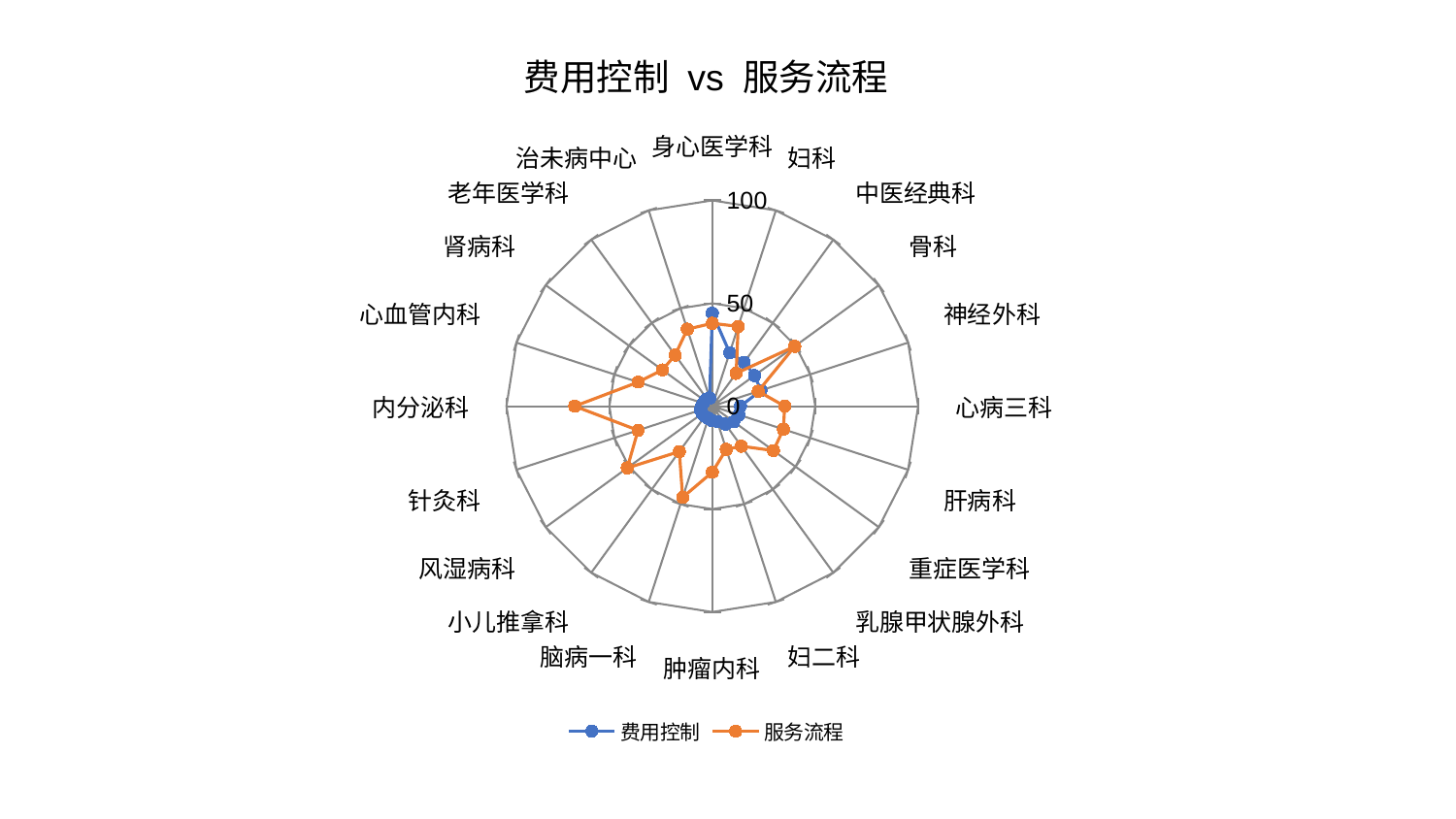

### Chart: 费用控制 vs 服务流程

| Category | 费用控制 | 服务流程 |
|---|---|---|
| 身心医学科 | 45.17629761421839 | 40.26100292011206 |
| 妇科 | 27.34434328679543 | 40.75452666468703 |
| 中医经典科 | 26.408670884189004 | 19.721560748865393 |
| 骨科 | 25.376960121205887 | 49.48813277362362 |
| 神经外科 | 24.83476614312212 | 23.461823285040786 |
| 心病三科 | 13.67336197035811 | 35.16419565522975 |
| 肝病科 | 13.573615917954216 | 36.32066370222839 |
| 重症医学科 | 12.8677991662287 | 36.70895828097522 |
| 乳腺甲状腺外科 | 10.805262853481763 | 24.051516476430955 |
| 妇二科 | 7.813692595024088 | 22.040128304471256 |
| 肿瘤内科 | 7.0141751322015855 | 32.07698391490115 |
| 脑病一科 | 6.205825193457 | 46.59107366650095 |
| 小儿推拿科 | 6.151098068702409 | 27.273406324420304 |
| 风湿病科 | 6.097835619524662 | 51.0624085666908 |
| 针灸科 | 6.068621555145905 | 37.96387489841937 |
| 内分泌科 | 5.143312197418549 | 66.82540878997554 |
| 心血管内科 | 4.575179573503635 | 37.83959064485343 |
| 肾病科 | 4.4559766557978655 | 29.982286033508373 |
| 老年医学科 | 4.388363427500371 | 30.692165631889 |
| 治未病中心 | 4.1505047330107985 | 39.34904786693527 |
45